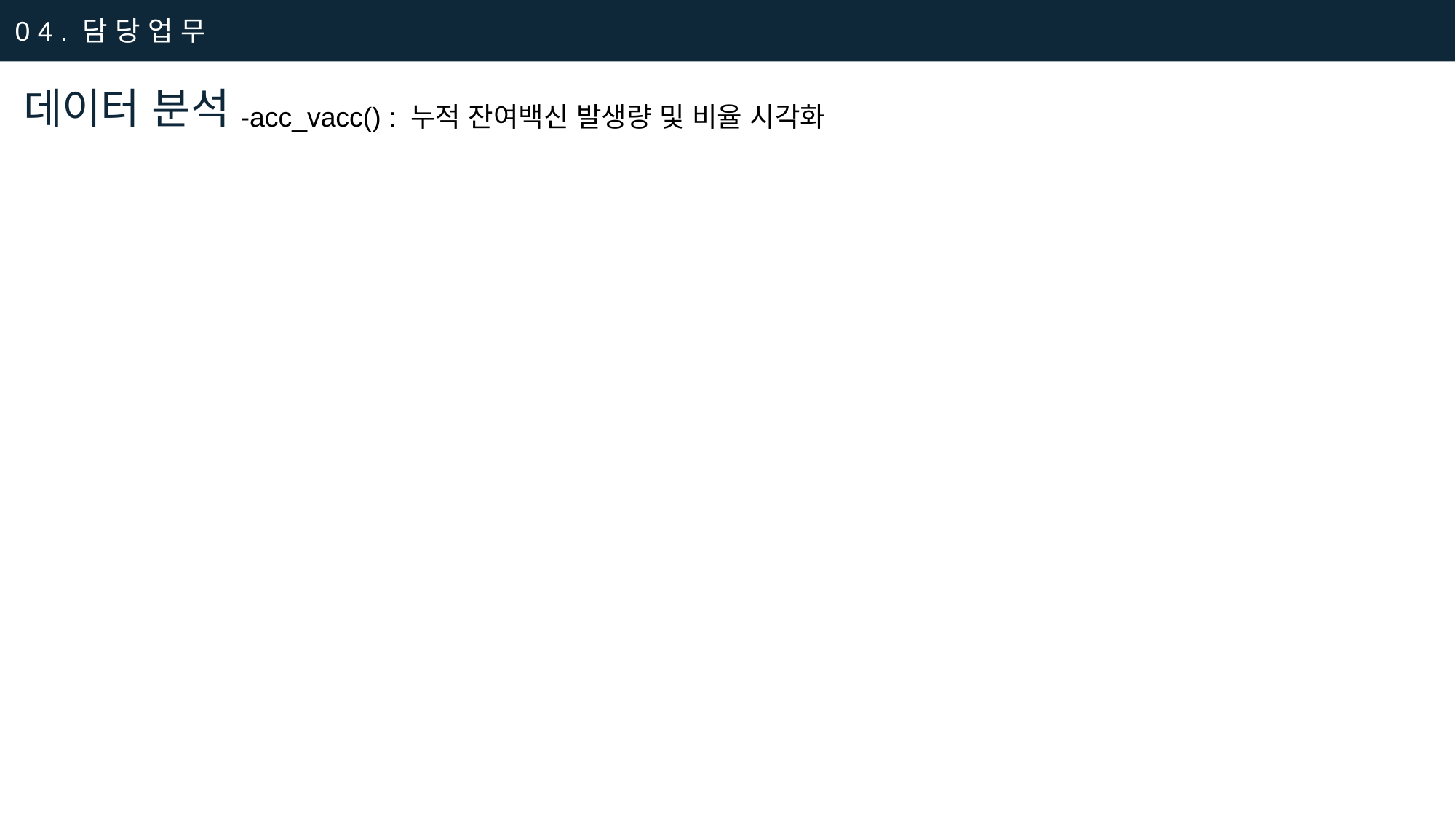

0 4 . 담 당 업 무
데이터 분석
-acc_vacc() : 누적 잔여백신 발생량 및 비율 시각화